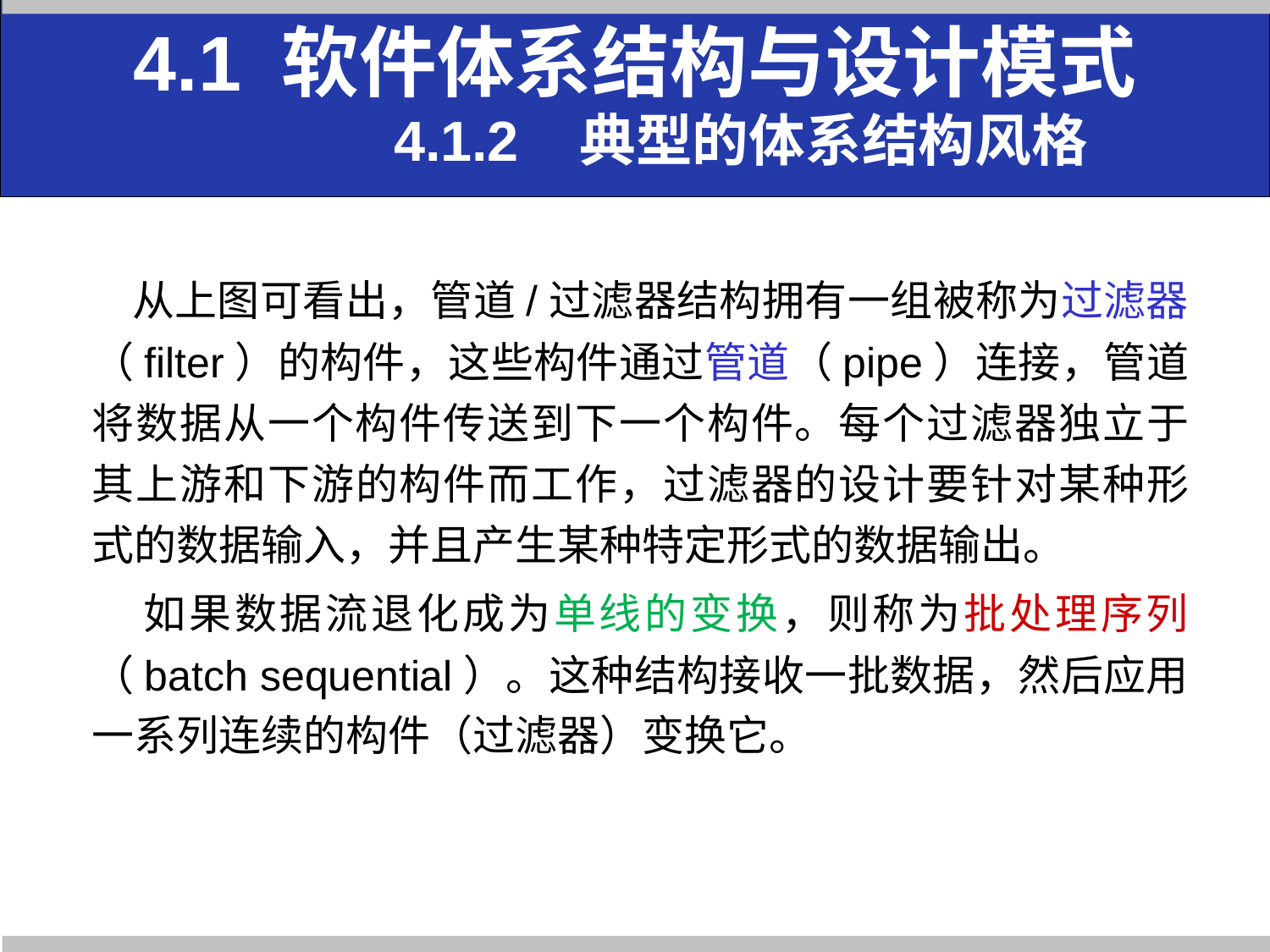

4.1 软件体系结构与设计模式
           4.1.2   典型的体系结构风格
   从上图可看出，管道/过滤器结构拥有一组被称为过滤器（filter）的构件，这些构件通过管道（pipe）连接，管道将数据从一个构件传送到下一个构件。每个过滤器独立于其上游和下游的构件而工作，过滤器的设计要针对某种形式的数据输入，并且产生某种特定形式的数据输出。
   如果数据流退化成为单线的变换，则称为批处理序列（batch sequential）。这种结构接收一批数据，然后应用一系列连续的构件（过滤器）变换它。

396